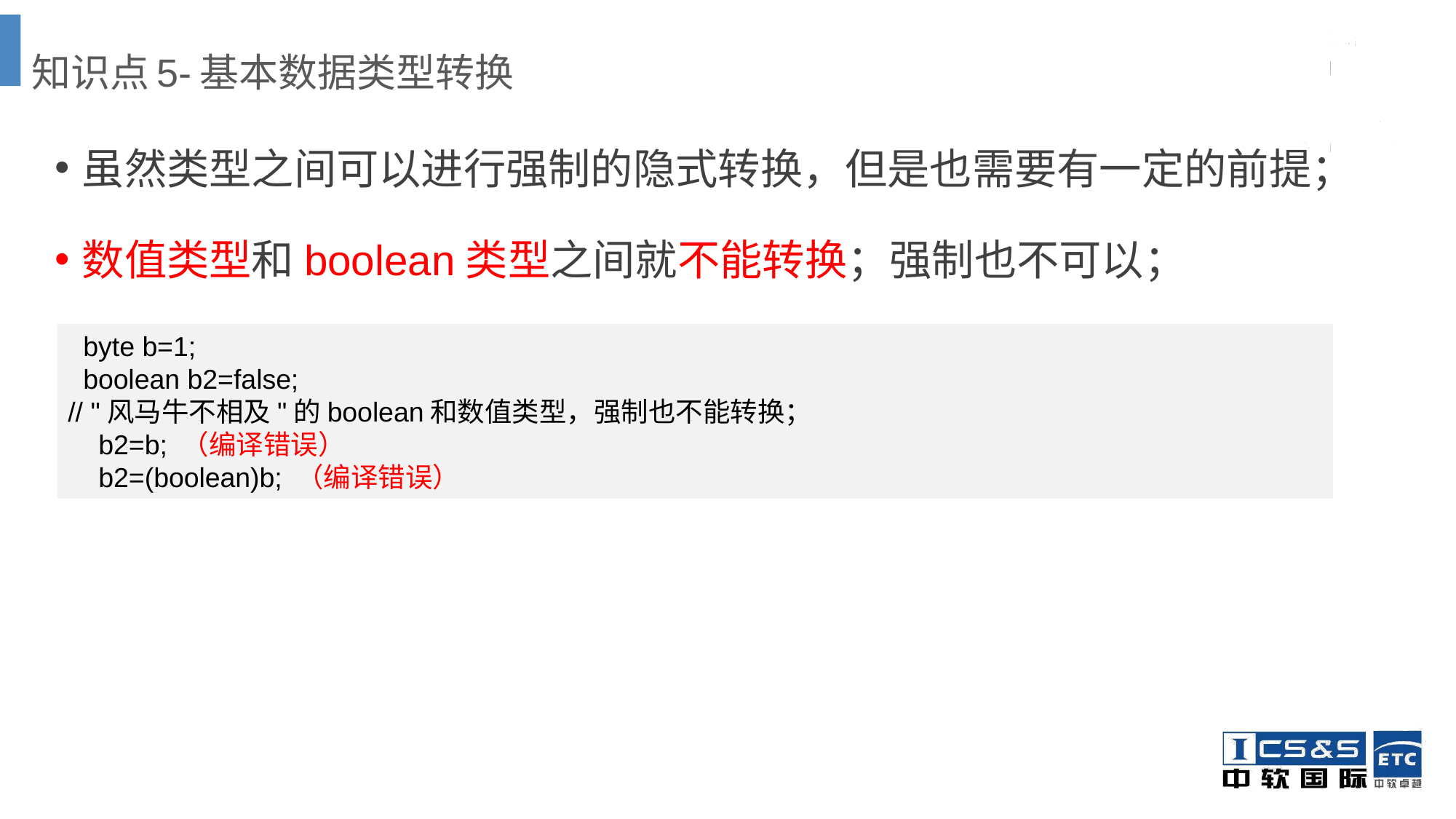

知识点5-基本数据类型转换

虽然类型之间可以进行强制的隐式转换，但是也需要有一定的前提；
数值类型和boolean类型之间就不能转换；强制也不可以；
  byte b=1;
  boolean b2=false;
// "风马牛不相及"的boolean和数值类型，强制也不能转换；
    b2=b; （编译错误）
    b2=(boolean)b; （编译错误）